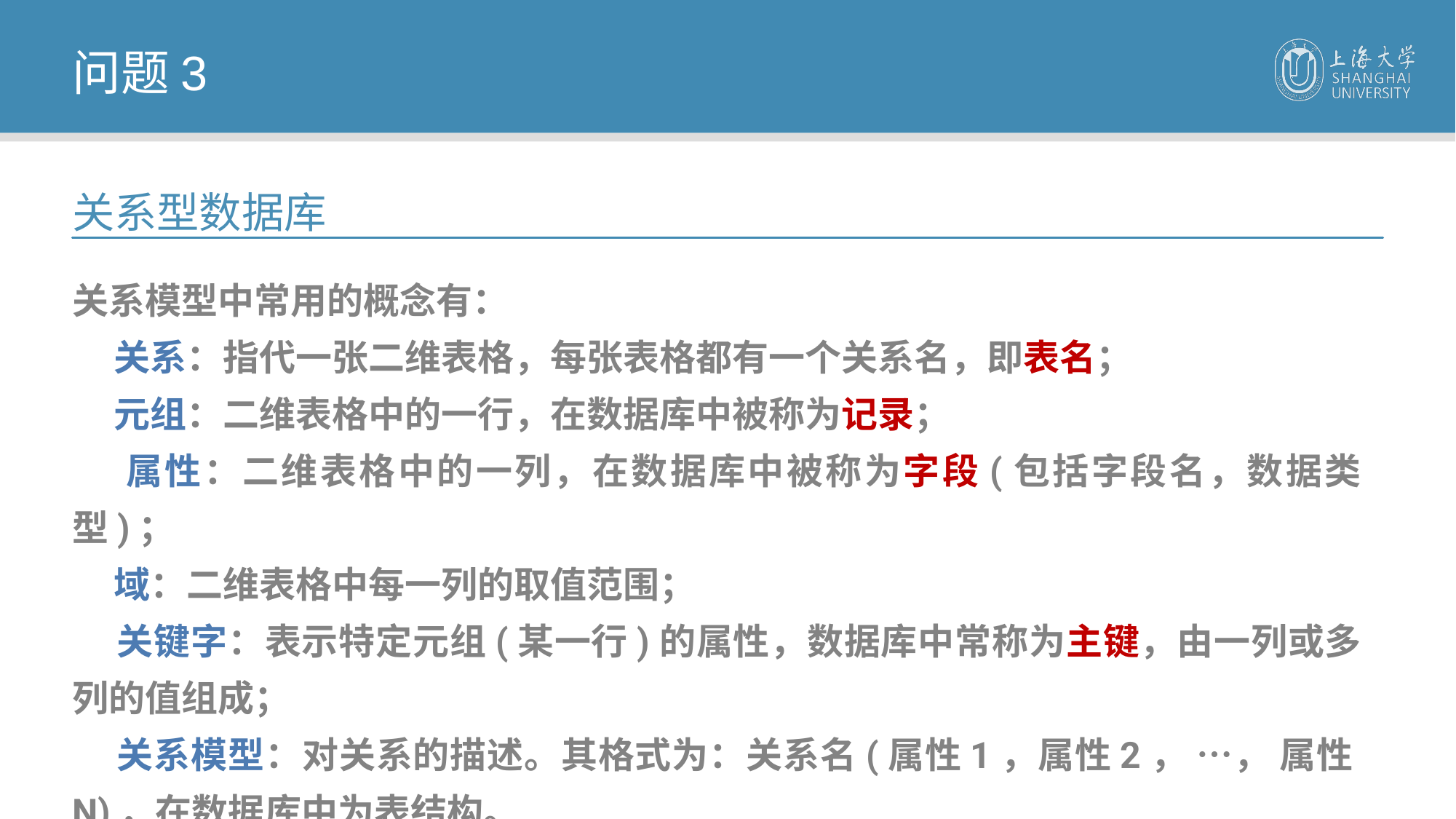

问题3
关系型数据库
关系模型中常用的概念有：
    关系：指代一张二维表格，每张表格都有一个关系名，即表名；
    元组：二维表格中的一行，在数据库中被称为记录；
    属性：二维表格中的一列，在数据库中被称为字段(包括字段名，数据类型)；
    域：二维表格中每一列的取值范围；
    关键字：表示特定元组(某一行)的属性，数据库中常称为主键，由一列或多列的值组成；
    关系模型：对关系的描述。其格式为：关系名(属性1，属性2， …， 属性N)，在数据库中为表结构。